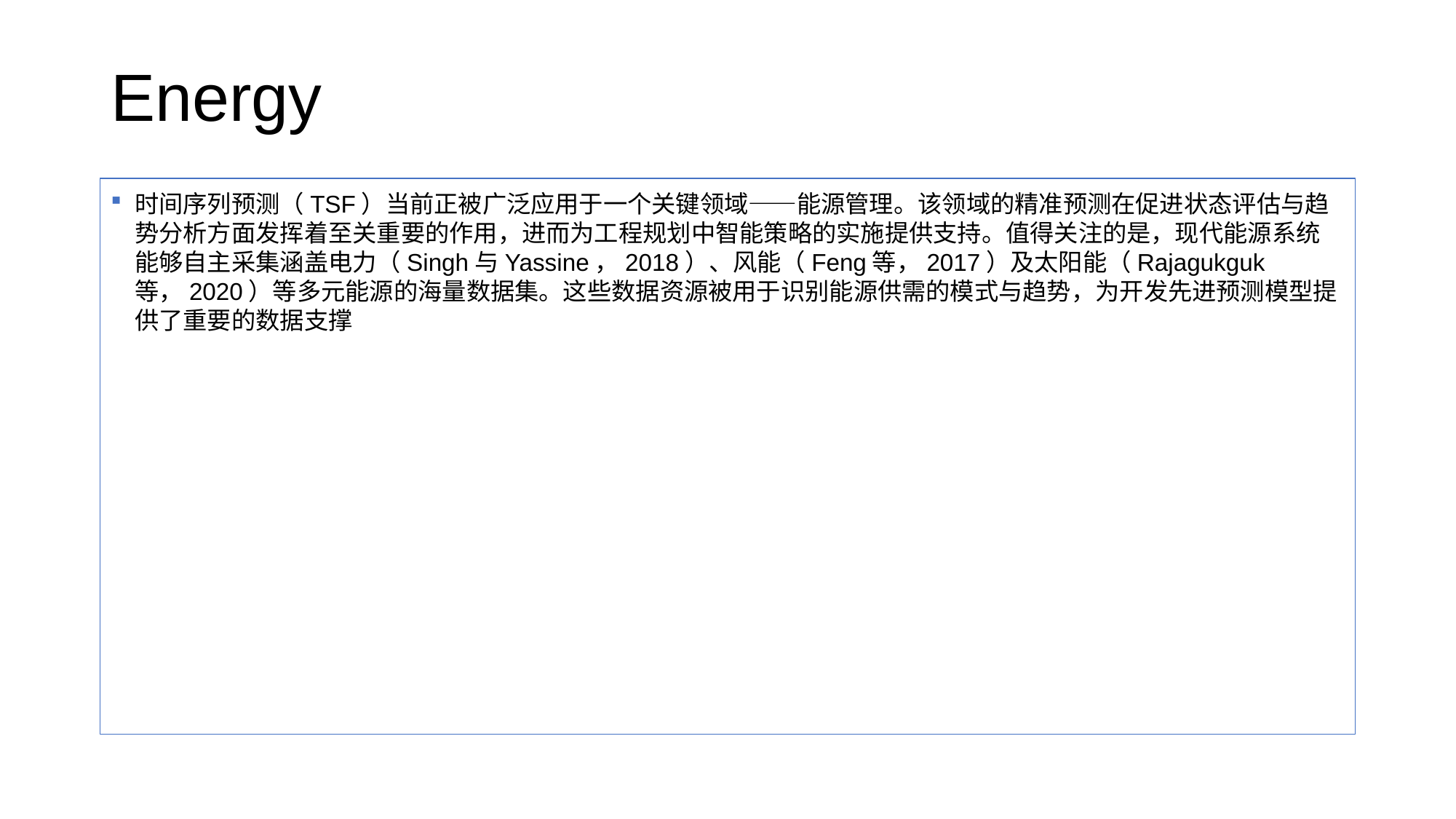

# Energy
时间序列预测（TSF）当前正被广泛应用于一个关键领域——能源管理。该领域的精准预测在促进状态评估与趋势分析方面发挥着至关重要的作用，进而为工程规划中智能策略的实施提供支持。值得关注的是，现代能源系统能够自主采集涵盖电力（Singh与Yassine，2018）、风能（Feng等，2017）及太阳能（Rajagukguk等，2020）等多元能源的海量数据集。这些数据资源被用于识别能源供需的模式与趋势，为开发先进预测模型提供了重要的数据支撑